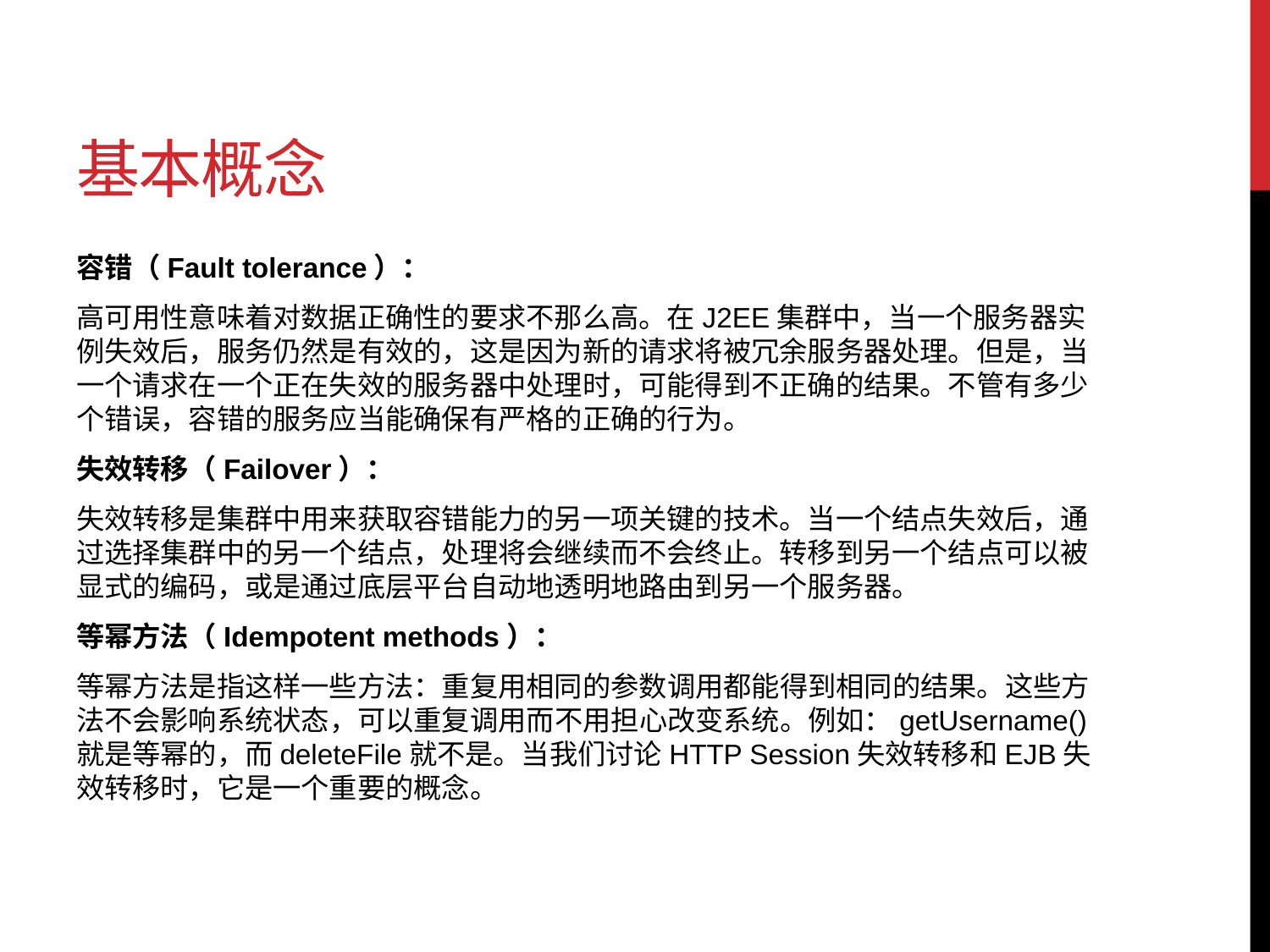

# 基本概念
容错（Fault tolerance）：
高可用性意味着对数据正确性的要求不那么高。在J2EE集群中，当一个服务器实例失效后，服务仍然是有效的，这是因为新的请求将被冗余服务器处理。但是，当一个请求在一个正在失效的服务器中处理时，可能得到不正确的结果。不管有多少个错误，容错的服务应当能确保有严格的正确的行为。
失效转移（Failover）：
失效转移是集群中用来获取容错能力的另一项关键的技术。当一个结点失效后，通过选择集群中的另一个结点，处理将会继续而不会终止。转移到另一个结点可以被显式的编码，或是通过底层平台自动地透明地路由到另一个服务器。
等幂方法（Idempotent methods）：
等幂方法是指这样一些方法：重复用相同的参数调用都能得到相同的结果。这些方法不会影响系统状态，可以重复调用而不用担心改变系统。例如：getUsername()就是等幂的，而deleteFile就不是。当我们讨论HTTP Session失效转移和EJB失效转移时，它是一个重要的概念。